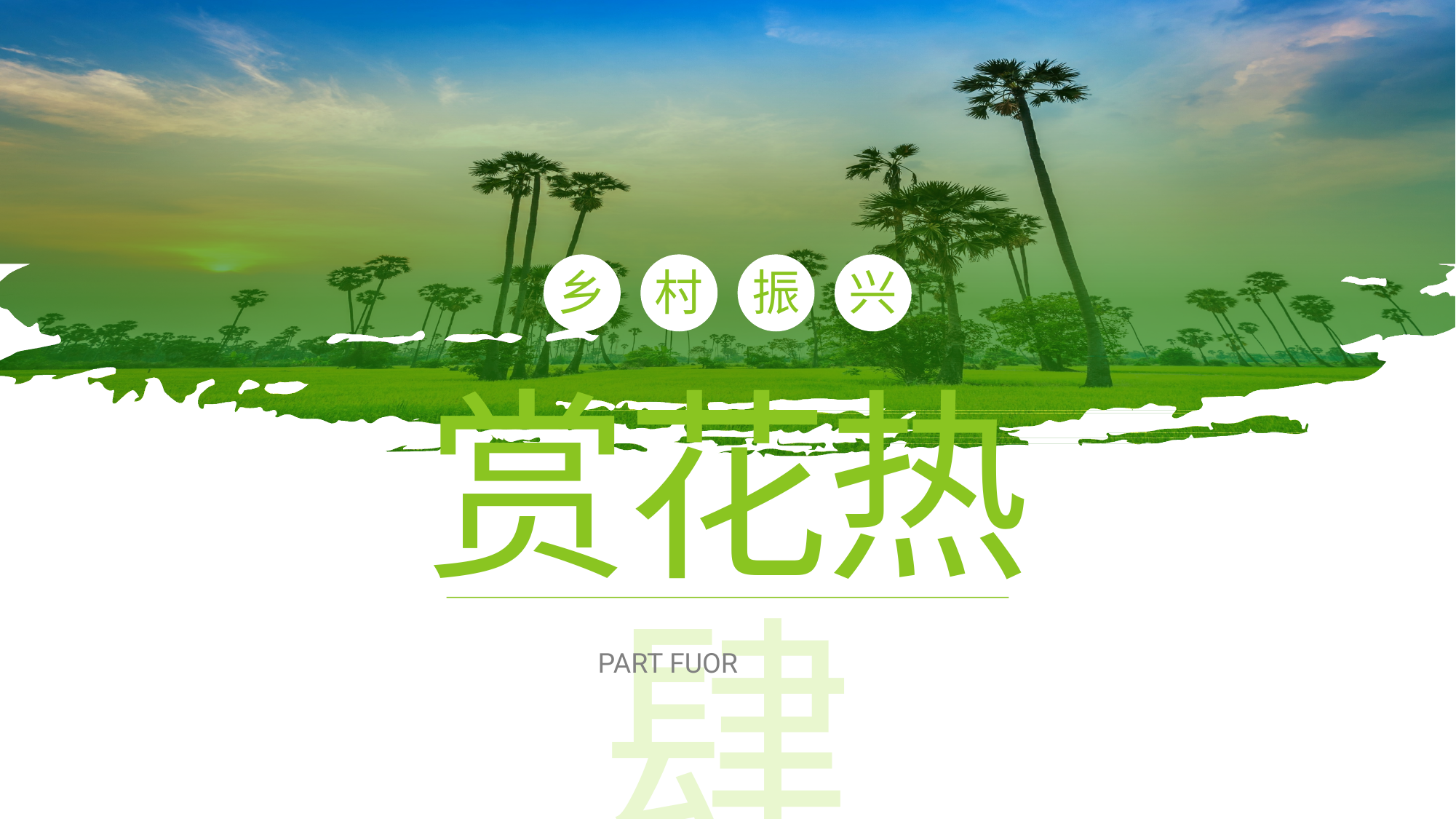

乡
村
振
兴
赏花热

肆
PART FUOR